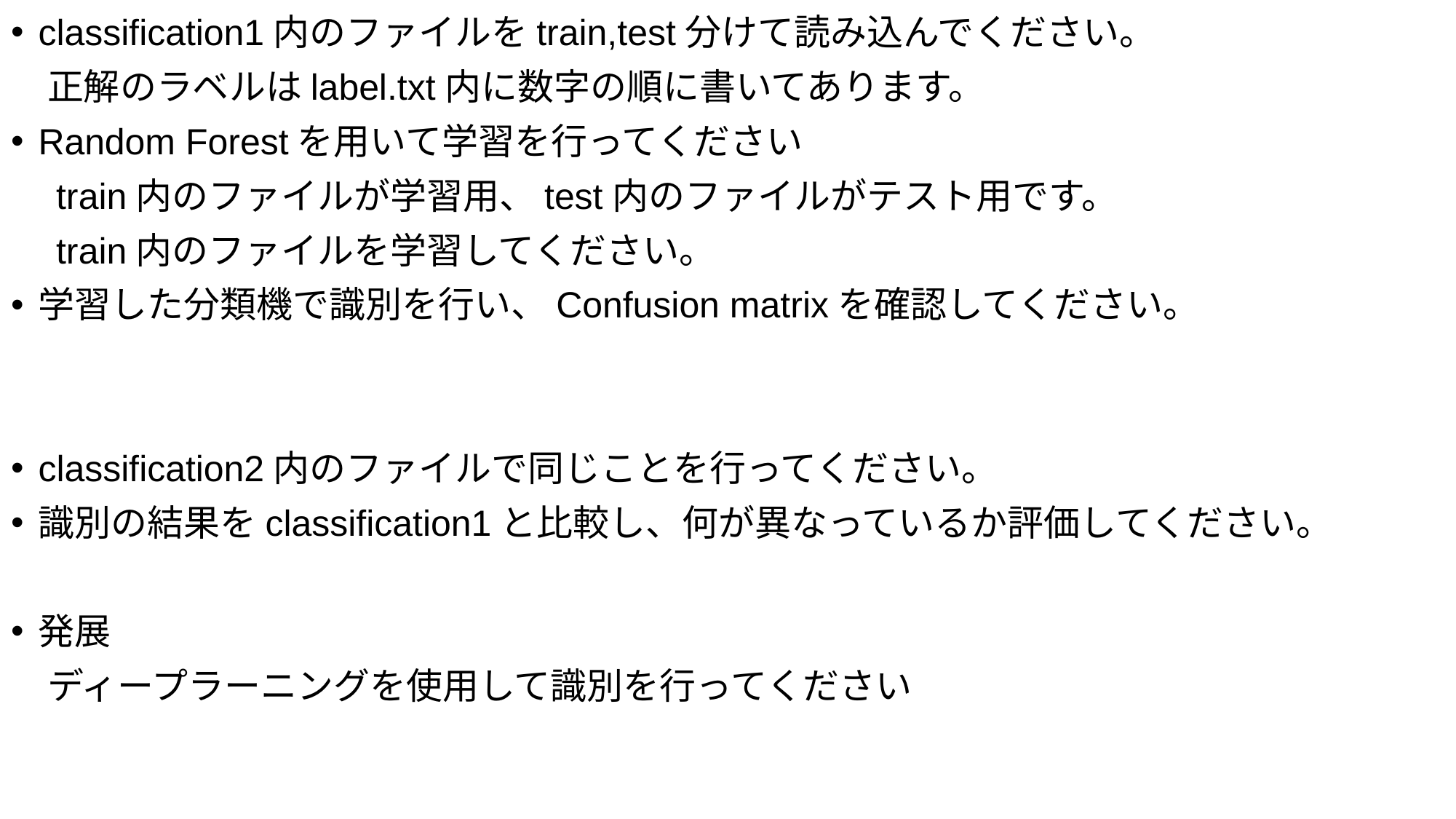

classification1内のファイルをtrain,test分けて読み込んでください。
　正解のラベルはlabel.txt内に数字の順に書いてあります。
Random Forestを用いて学習を行ってください
　train内のファイルが学習用、test内のファイルがテスト用です。
　train内のファイルを学習してください。
学習した分類機で識別を行い、Confusion matrixを確認してください。

classification2内のファイルで同じことを行ってください。
識別の結果をclassification1と比較し、何が異なっているか評価してください。

発展
　ディープラーニングを使用して識別を行ってください